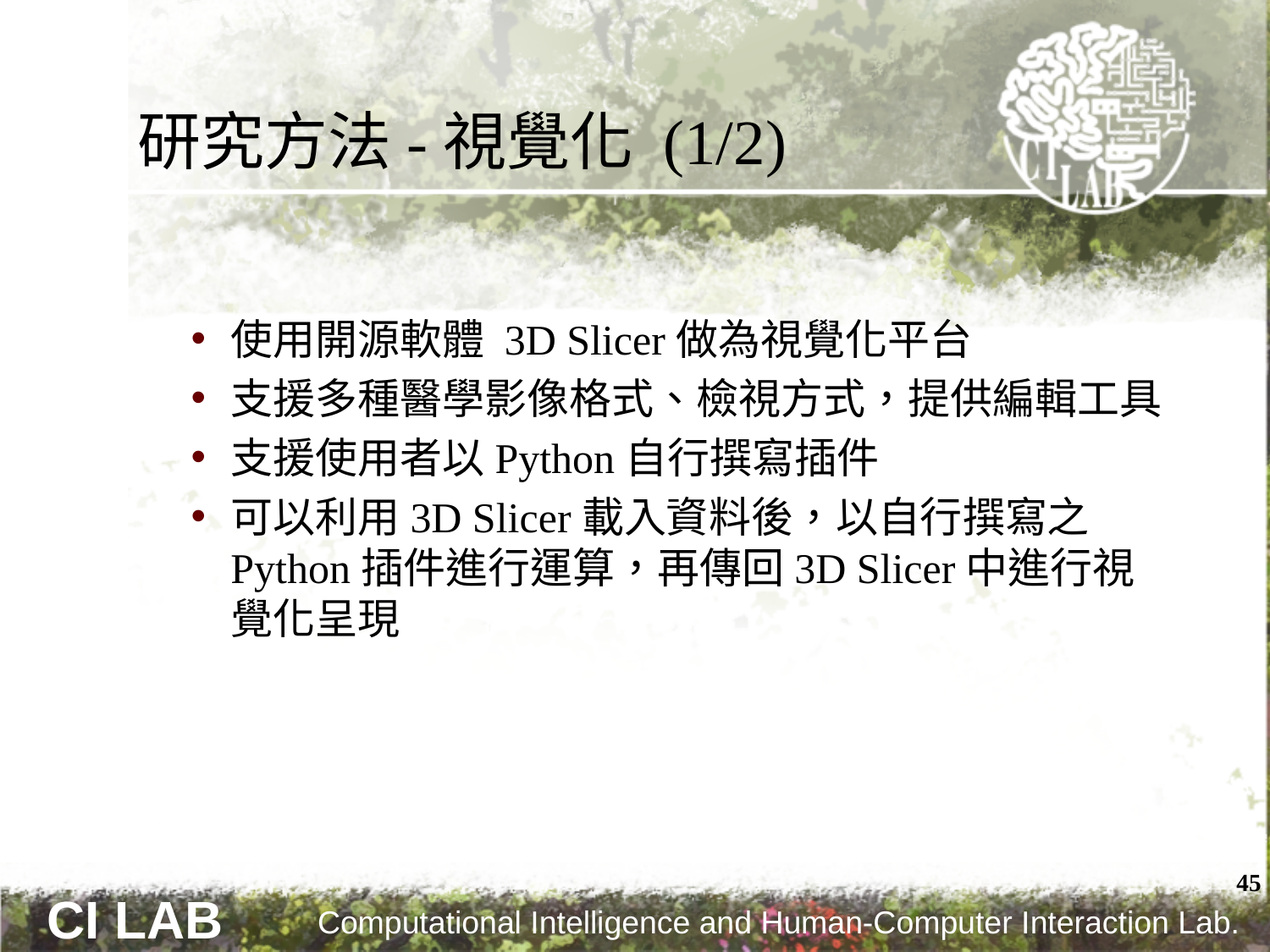

# 研究方法-視覺化 (1/2)
使用開源軟體 3D Slicer做為視覺化平台
支援多種醫學影像格式、檢視方式，提供編輯工具
支援使用者以Python自行撰寫插件
可以利用3D Slicer載入資料後，以自行撰寫之Python插件進行運算，再傳回3D Slicer中進行視覺化呈現
45